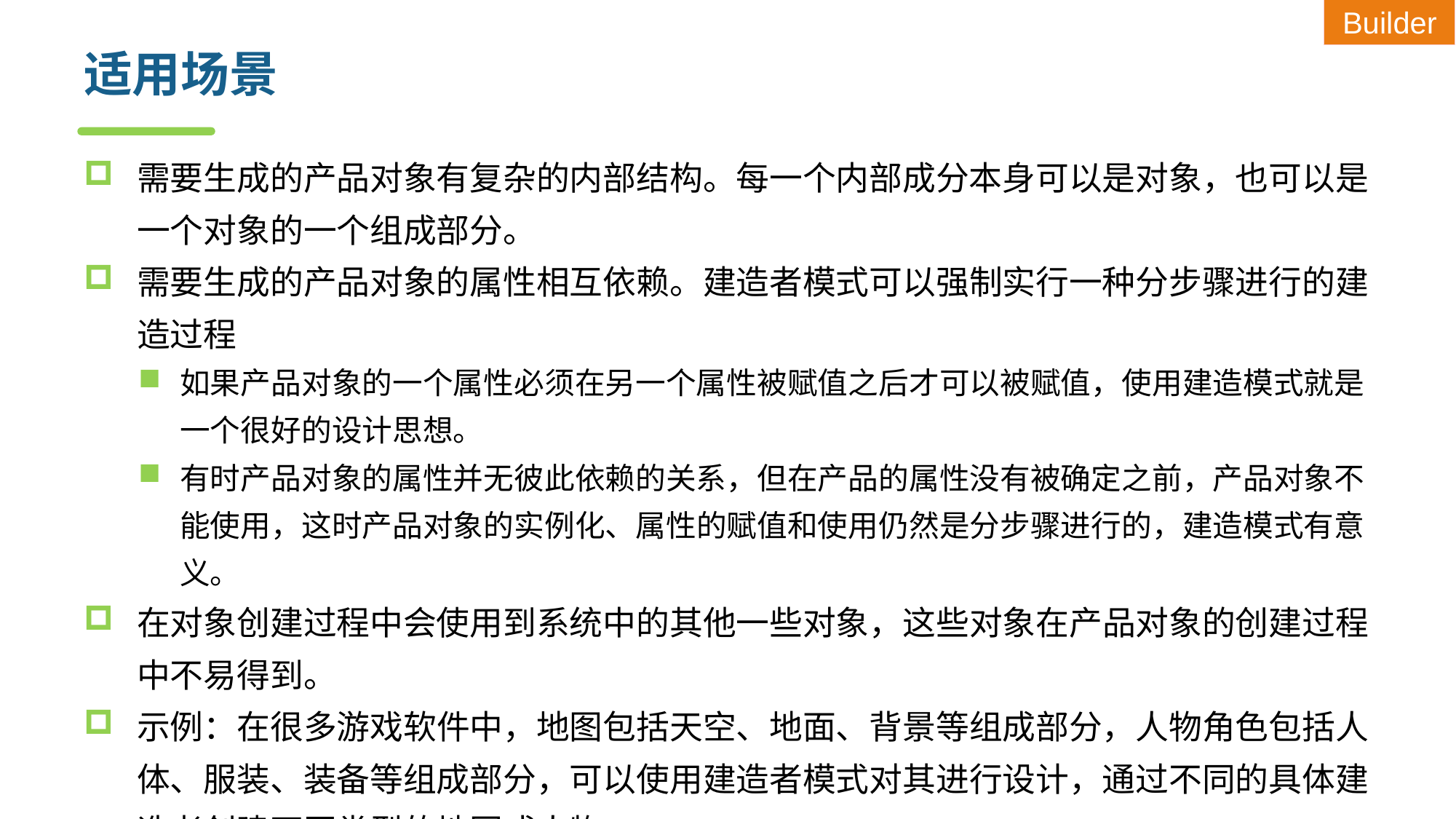

Builder
# 适用场景
需要生成的产品对象有复杂的内部结构。每一个内部成分本身可以是对象，也可以是一个对象的一个组成部分。
需要生成的产品对象的属性相互依赖。建造者模式可以强制实行一种分步骤进行的建造过程
如果产品对象的一个属性必须在另一个属性被赋值之后才可以被赋值，使用建造模式就是一个很好的设计思想。
有时产品对象的属性并无彼此依赖的关系，但在产品的属性没有被确定之前，产品对象不能使用，这时产品对象的实例化、属性的赋值和使用仍然是分步骤进行的，建造模式有意义。
在对象创建过程中会使用到系统中的其他一些对象，这些对象在产品对象的创建过程中不易得到。
示例：在很多游戏软件中，地图包括天空、地面、背景等组成部分，人物角色包括人体、服装、装备等组成部分，可以使用建造者模式对其进行设计，通过不同的具体建造者创建不同类型的地图或人物。
55